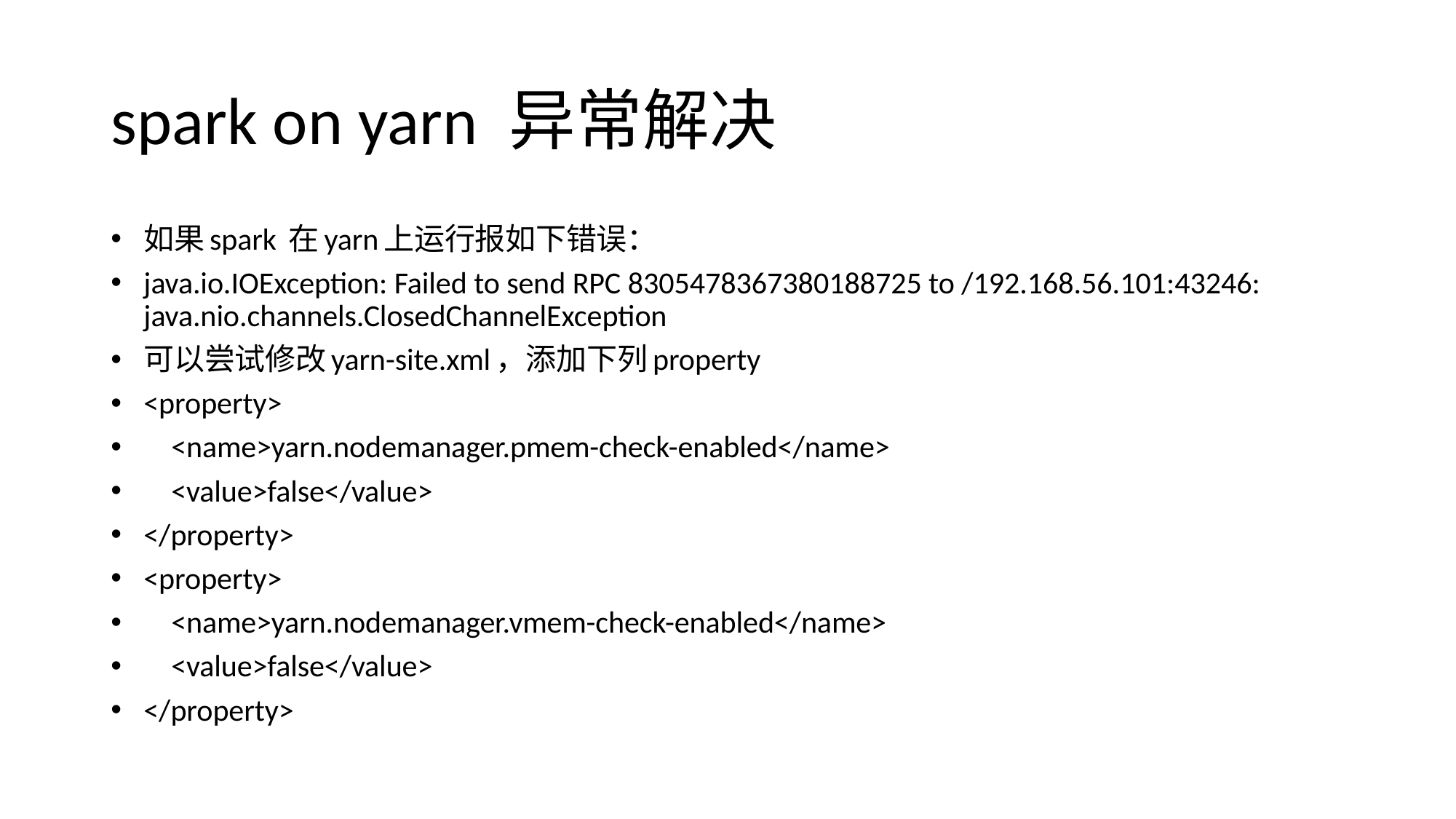

# spark on yarn 异常解决
如果spark 在yarn上运行报如下错误：
java.io.IOException: Failed to send RPC 8305478367380188725 to /192.168.56.101:43246: java.nio.channels.ClosedChannelException
可以尝试修改yarn-site.xml，添加下列property
<property>
    <name>yarn.nodemanager.pmem-check-enabled</name>
    <value>false</value>
</property>
<property>
    <name>yarn.nodemanager.vmem-check-enabled</name>
    <value>false</value>
</property>